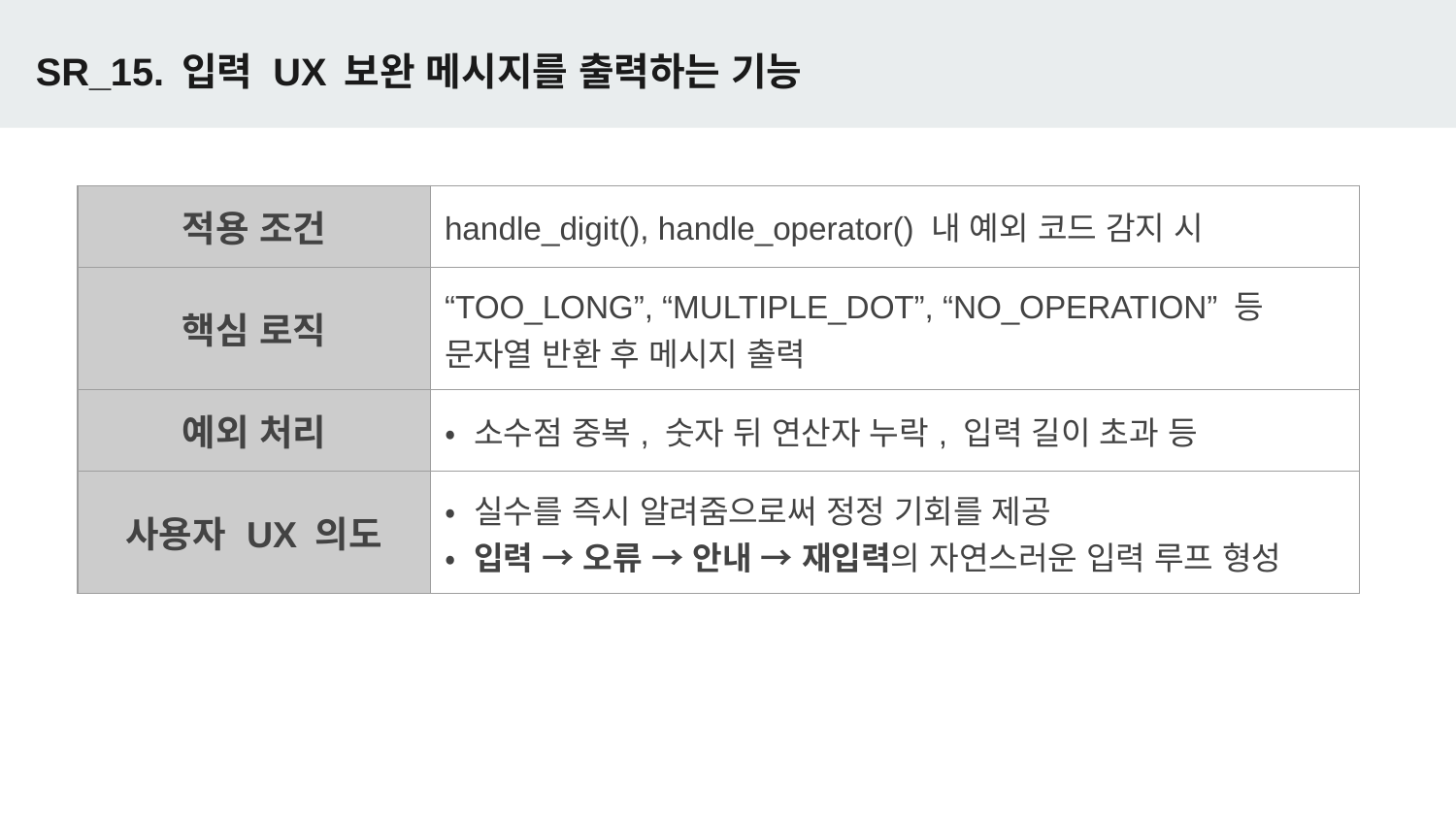

# SR_15. 입력 UX 보완 메시지를 출력하는 기능
| 적용 조건 | handle\_digit(), handle\_operator() 내 예외 코드 감지 시 |
| --- | --- |
| 핵심 로직 | “TOO\_LONG”, “MULTIPLE\_DOT”, “NO\_OPERATION” 등 문자열 반환 후 메시지 출력 |
| 예외 처리 | • 소수점 중복, 숫자 뒤 연산자 누락, 입력 길이 초과 등 |
| 사용자 UX 의도 | • 실수를 즉시 알려줌으로써 정정 기회를 제공 • 입력 → 오류 → 안내 → 재입력의 자연스러운 입력 루프 형성 |